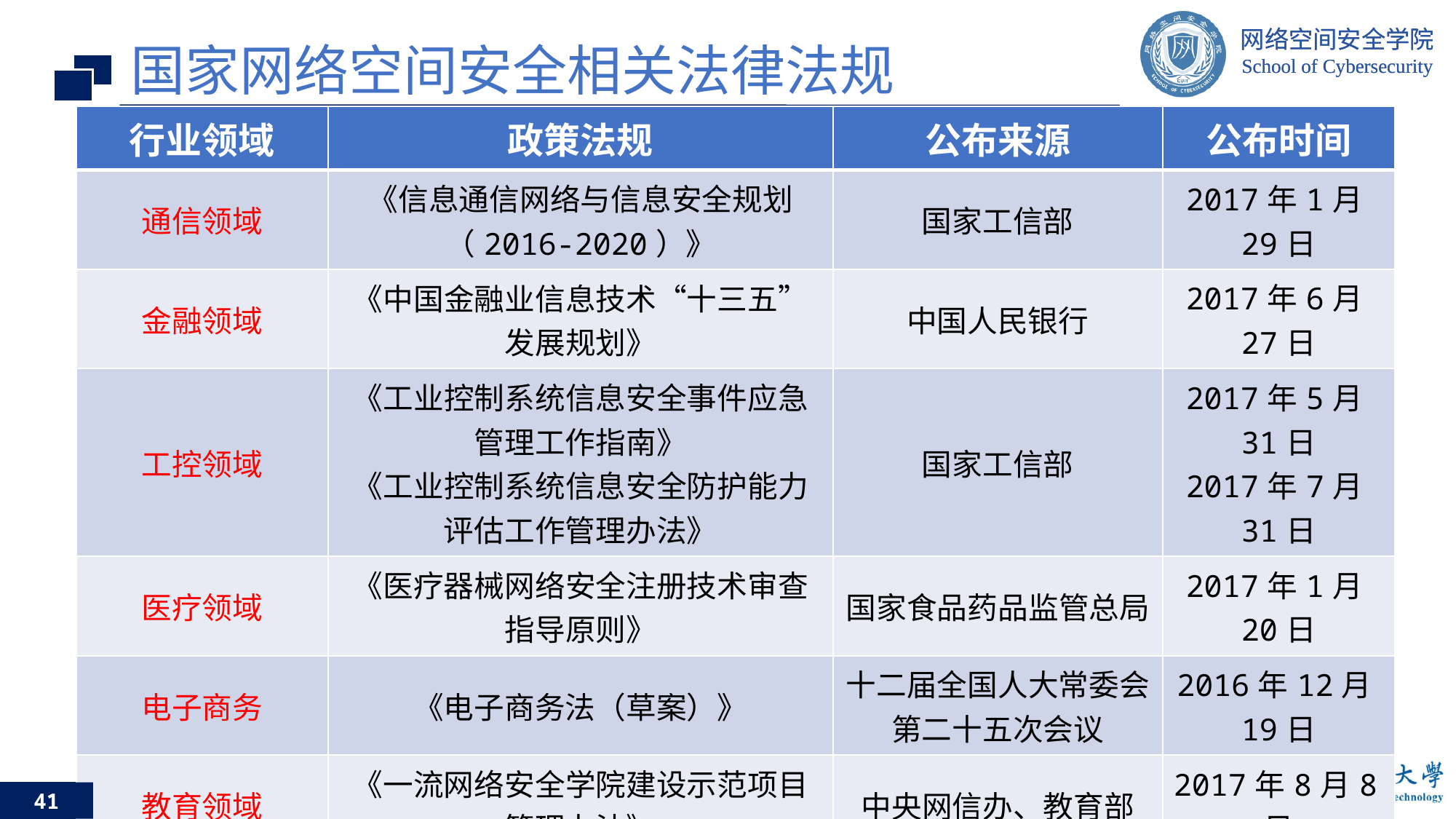

# 国家网络空间安全相关法律法规
| 行业领域 | 政策法规 | 公布来源 | 公布时间 |
| --- | --- | --- | --- |
| 通信领域 | 《信息通信网络与信息安全规划（2016-2020）》 | 国家工信部 | 2017年1月29日 |
| 金融领域 | 《中国金融业信息技术“十三五”发展规划》 | 中国人民银行 | 2017年6月27日 |
| 工控领域 | 《工业控制系统信息安全事件应急管理工作指南》 《工业控制系统信息安全防护能力评估工作管理办法》 | 国家工信部 | 2017年5月31日 2017年7月31日 |
| 医疗领域 | 《医疗器械网络安全注册技术审查指导原则》 | 国家食品药品监管总局 | 2017年1月20日 |
| 电子商务 | 《电子商务法（草案）》 | 十二届全国人大常委会第二十五次会议 | 2016年12月19日 |
| 教育领域 | 《一流网络安全学院建设示范项目管理办法》 | 中央网信办、教育部 | 2017年8月8日 |
| ...... |  |  |  |
41
41/8